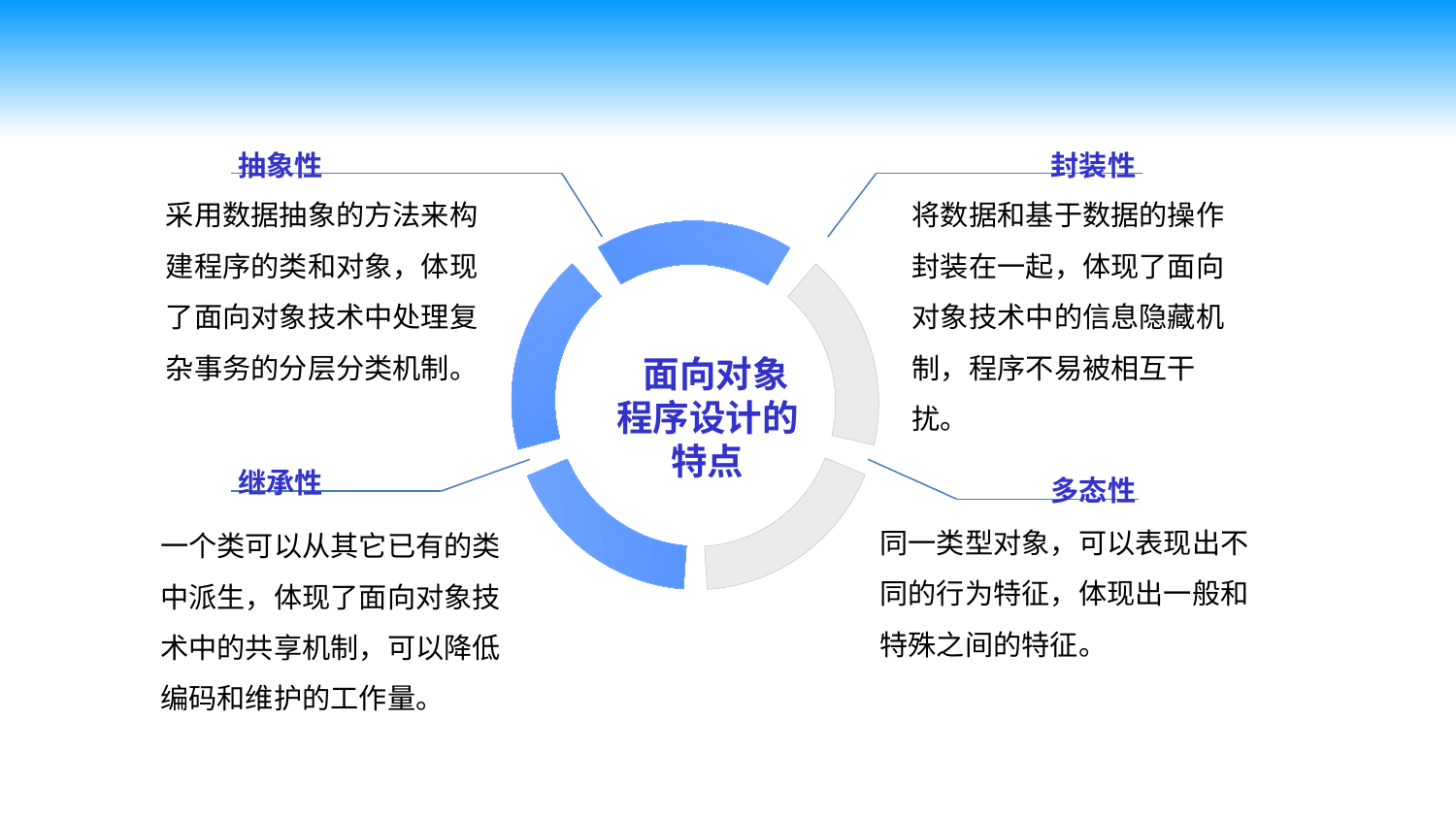

抽象性
封装性
将数据和基于数据的操作封装在一起，体现了面向对象技术中的信息隐藏机制，程序不易被相互干扰。
采用数据抽象的方法来构建程序的类和对象，体现了面向对象技术中处理复杂事务的分层分类机制。

 面向对象程序设计的特点
多态性
继承性
同一类型对象，可以表现出不同的行为特征，体现出一般和特殊之间的特征。
一个类可以从其它已有的类中派生，体现了面向对象技术中的共享机制，可以降低编码和维护的工作量。